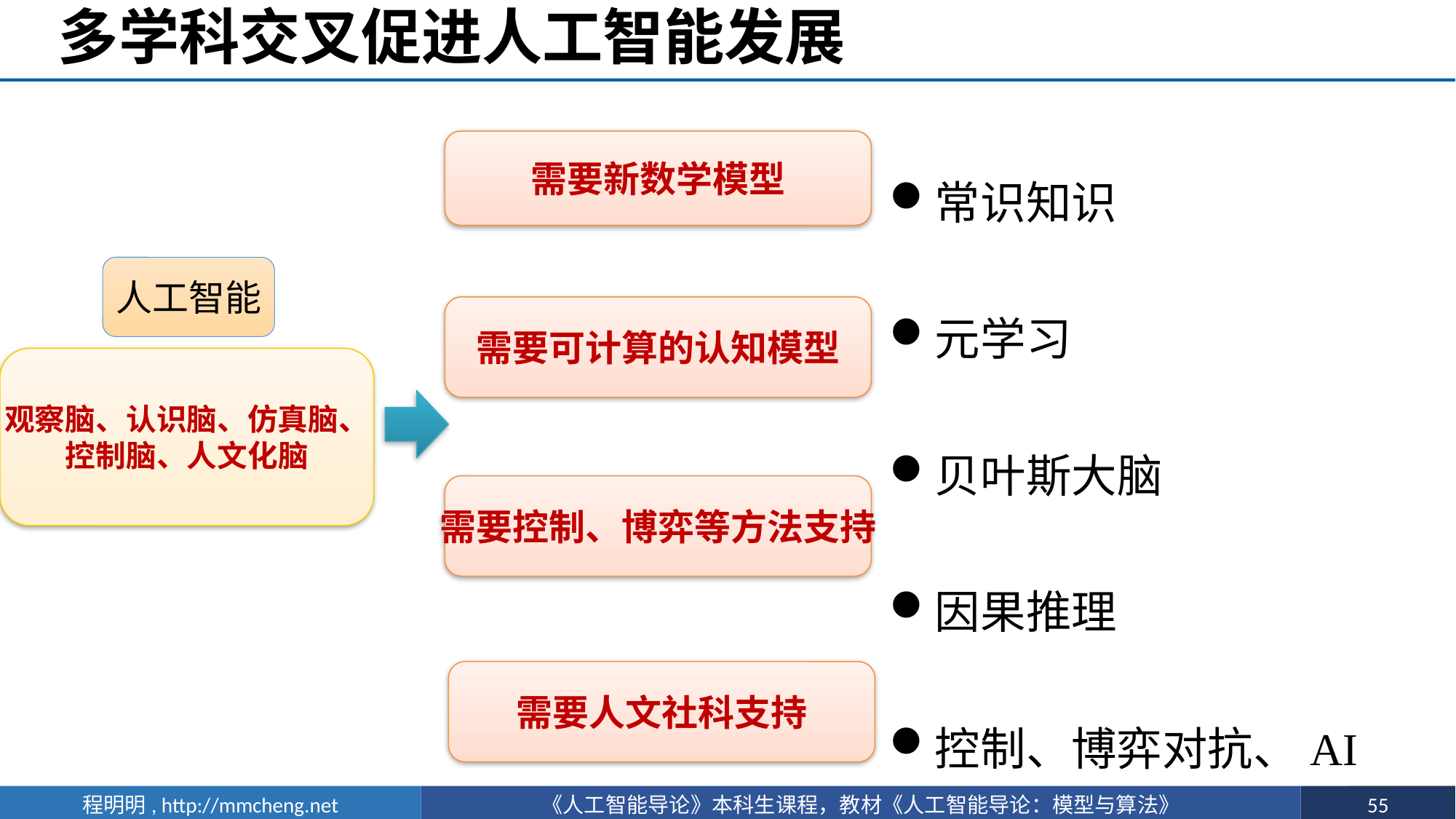

# 多学科交叉促进人工智能发展
常识知识
元学习
贝叶斯大脑
因果推理
控制、博弈对抗、AI
需要新数学模型
人工智能
需要可计算的认知模型
观察脑、认识脑、仿真脑、
控制脑、人文化脑

需要控制、博弈等方法支持
需要人文社科支持